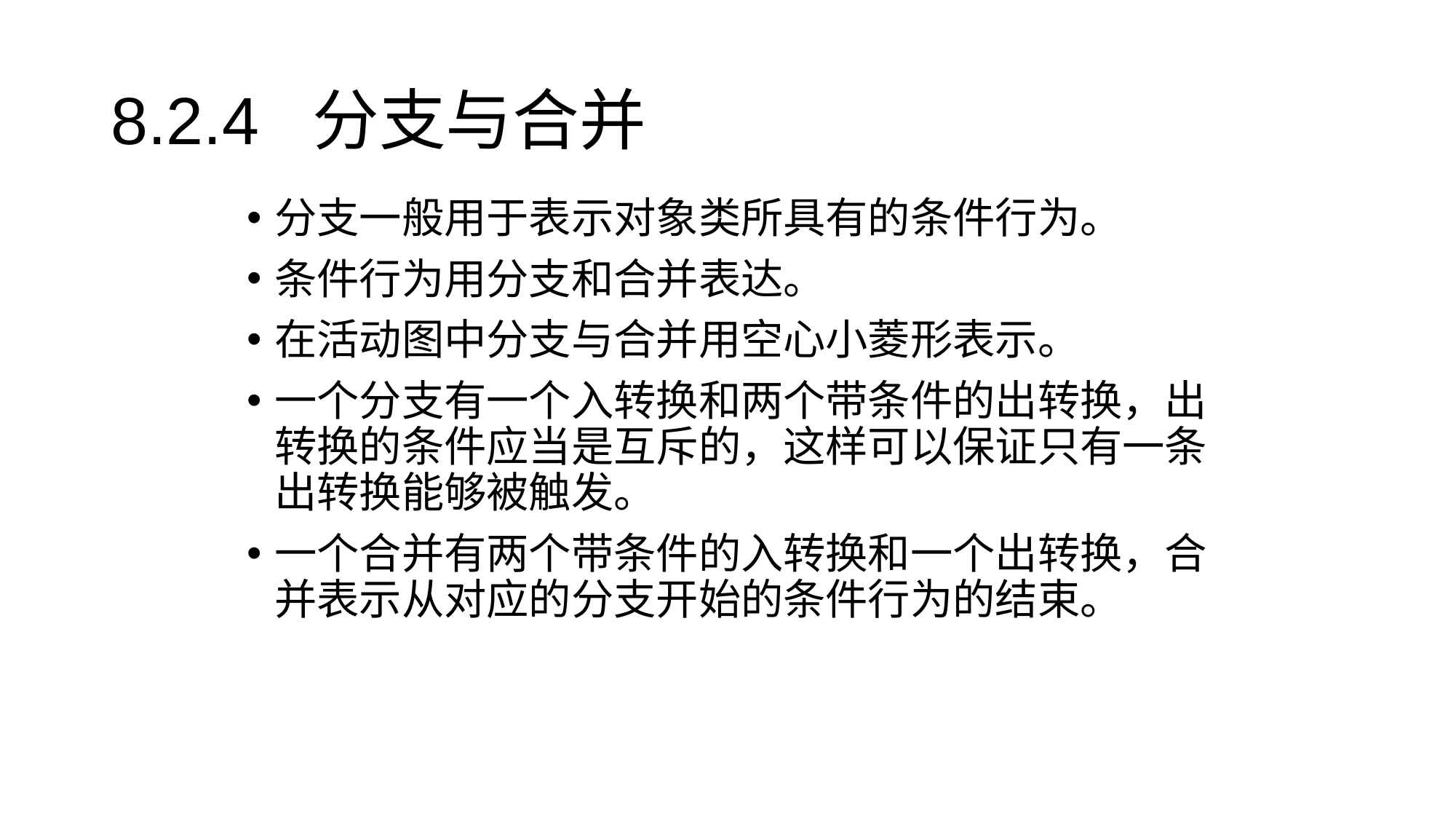

# 8.2.4  分支与合并
分支一般用于表示对象类所具有的条件行为。
条件行为用分支和合并表达。
在活动图中分支与合并用空心小菱形表示。
一个分支有一个入转换和两个带条件的出转换，出转换的条件应当是互斥的，这样可以保证只有一条出转换能够被触发。
一个合并有两个带条件的入转换和一个出转换，合并表示从对应的分支开始的条件行为的结束。